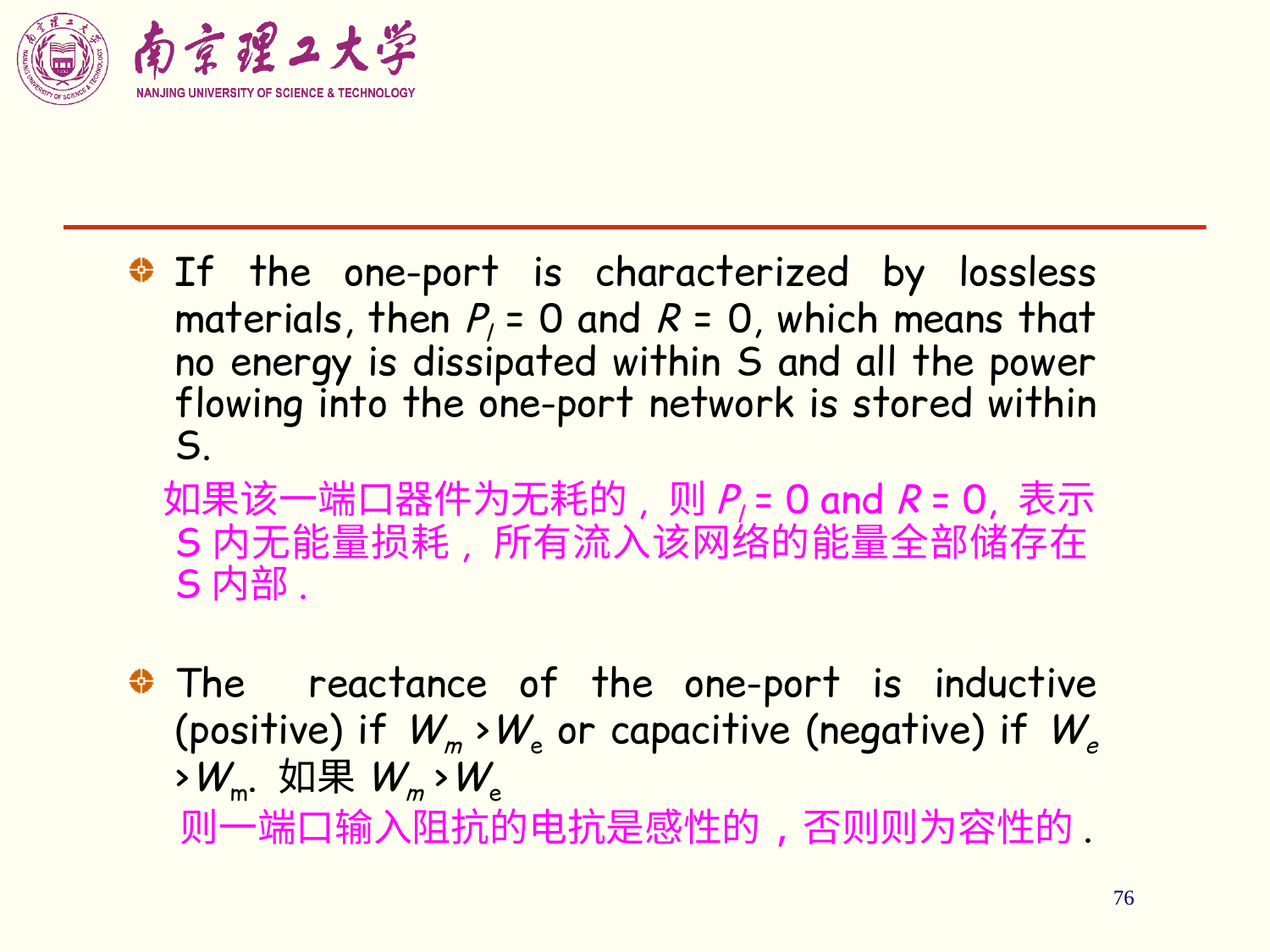

76
If the one-port is characterized by lossless materials, then Pl = 0 and R = 0, which means that no energy is dissipated within S and all the power flowing into the one-port network is stored within S.
   如果该一端口器件为无耗的, 则Pl = 0 and R = 0, 表示S内无能量损耗, 所有流入该网络的能量全部储存在S内部.

The  reactance of the one-port is inductive (positive) if Wm >We or capacitive (negative) if We >Wm. 如果Wm >We
     则一端口输入阻抗的电抗是感性的,否则则为容性的.